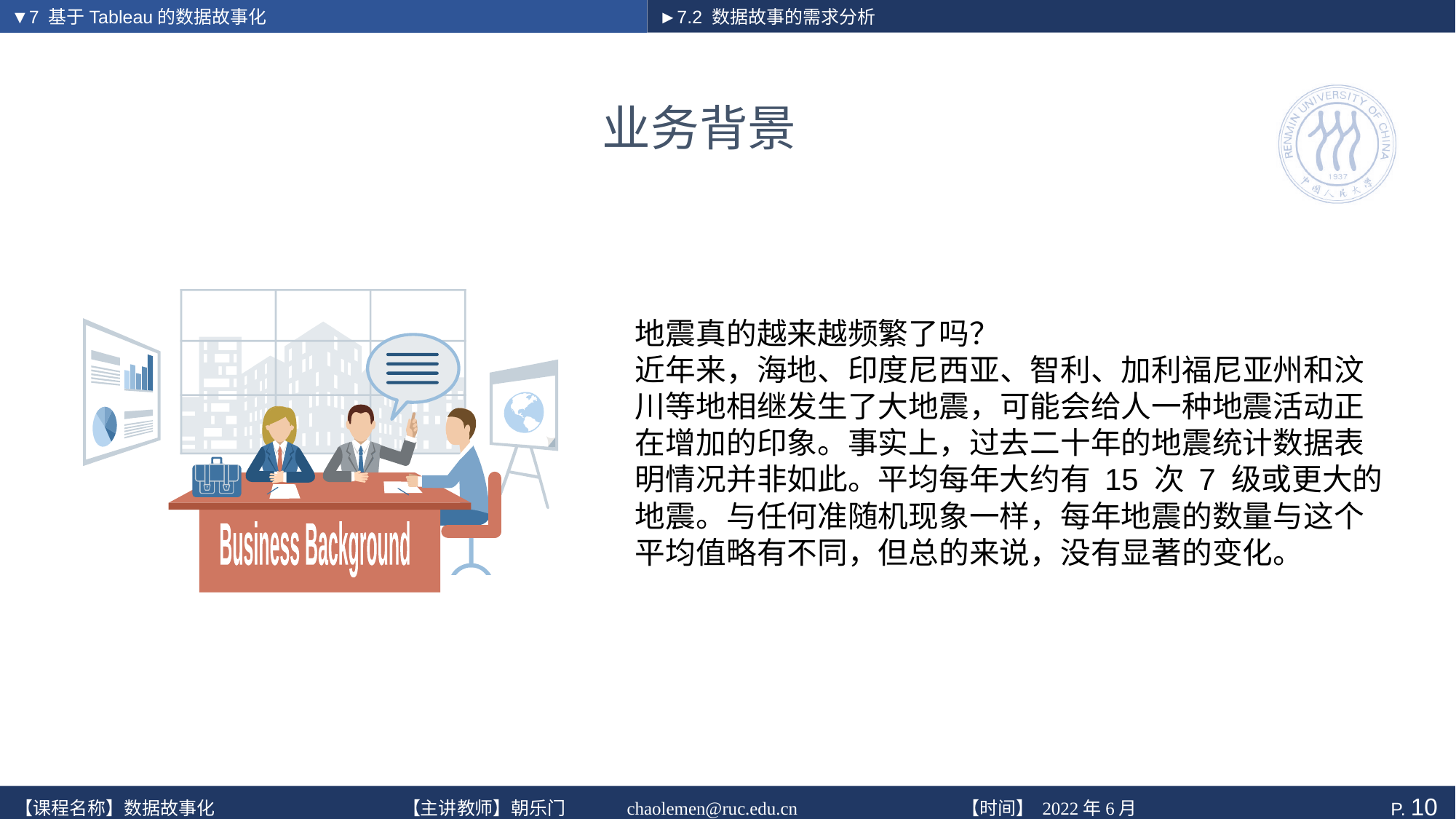

▼7 基于Tableau的数据故事化
►7.2 数据故事的需求分析
# 业务背景

Business Background
地震真的越来越频繁了吗？
近年来，海地、印度尼西亚、智利、加利福尼亚州和汶川等地相继发生了大地震，可能会给人一种地震活动正在增加的印象。事实上，过去二十年的地震统计数据表明情况并非如此。平均每年大约有 15 次 7 级或更大的地震。与任何准随机现象一样，每年地震的数量与这个平均值略有不同，但总的来说，没有显著的变化。